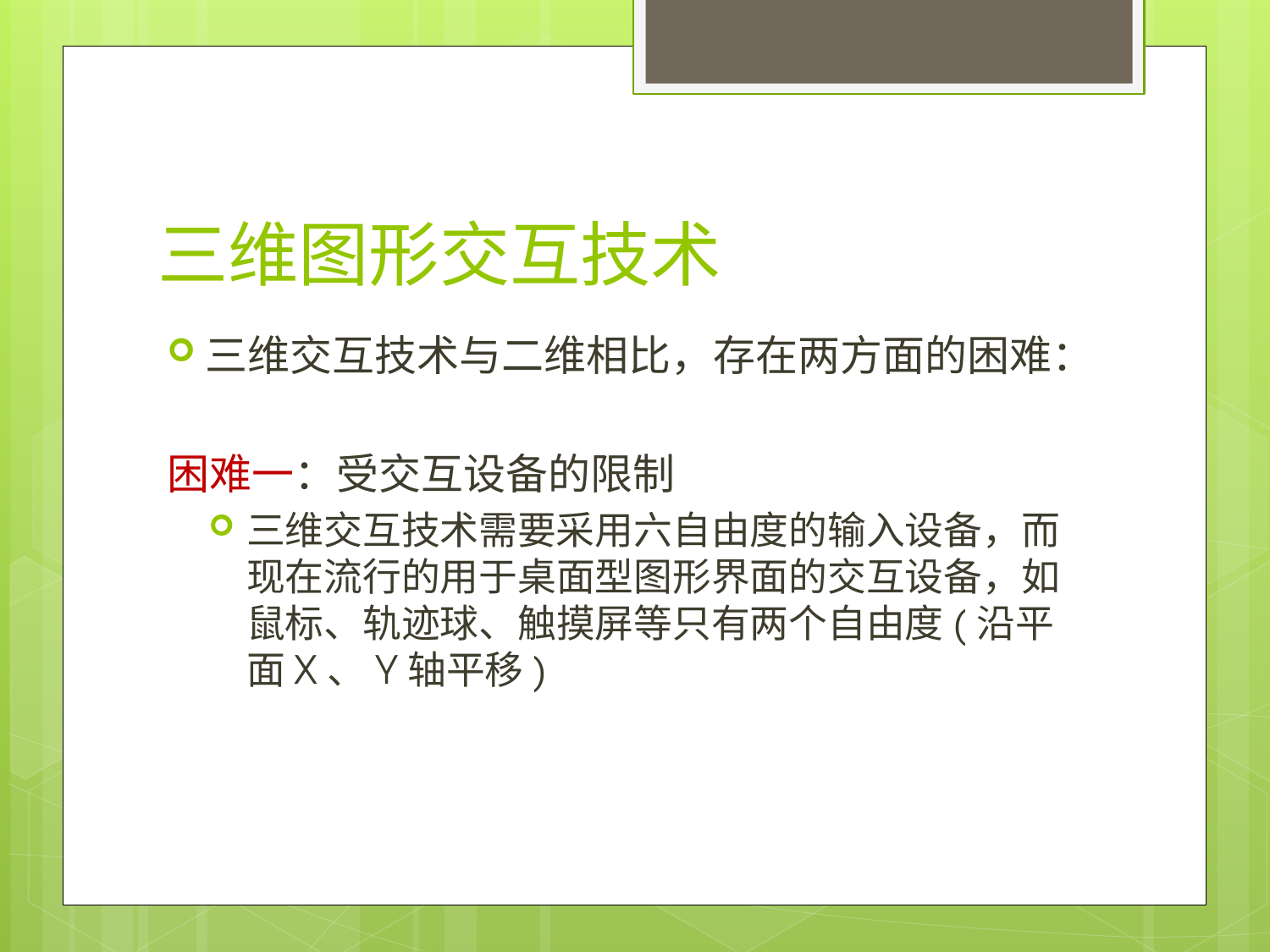

# 三维图形交互技术
三维交互技术与二维相比，存在两方面的困难：

困难一：受交互设备的限制
三维交互技术需要采用六自由度的输入设备，而现在流行的用于桌面型图形界面的交互设备，如鼠标、轨迹球、触摸屏等只有两个自由度(沿平面X、Y轴平移)